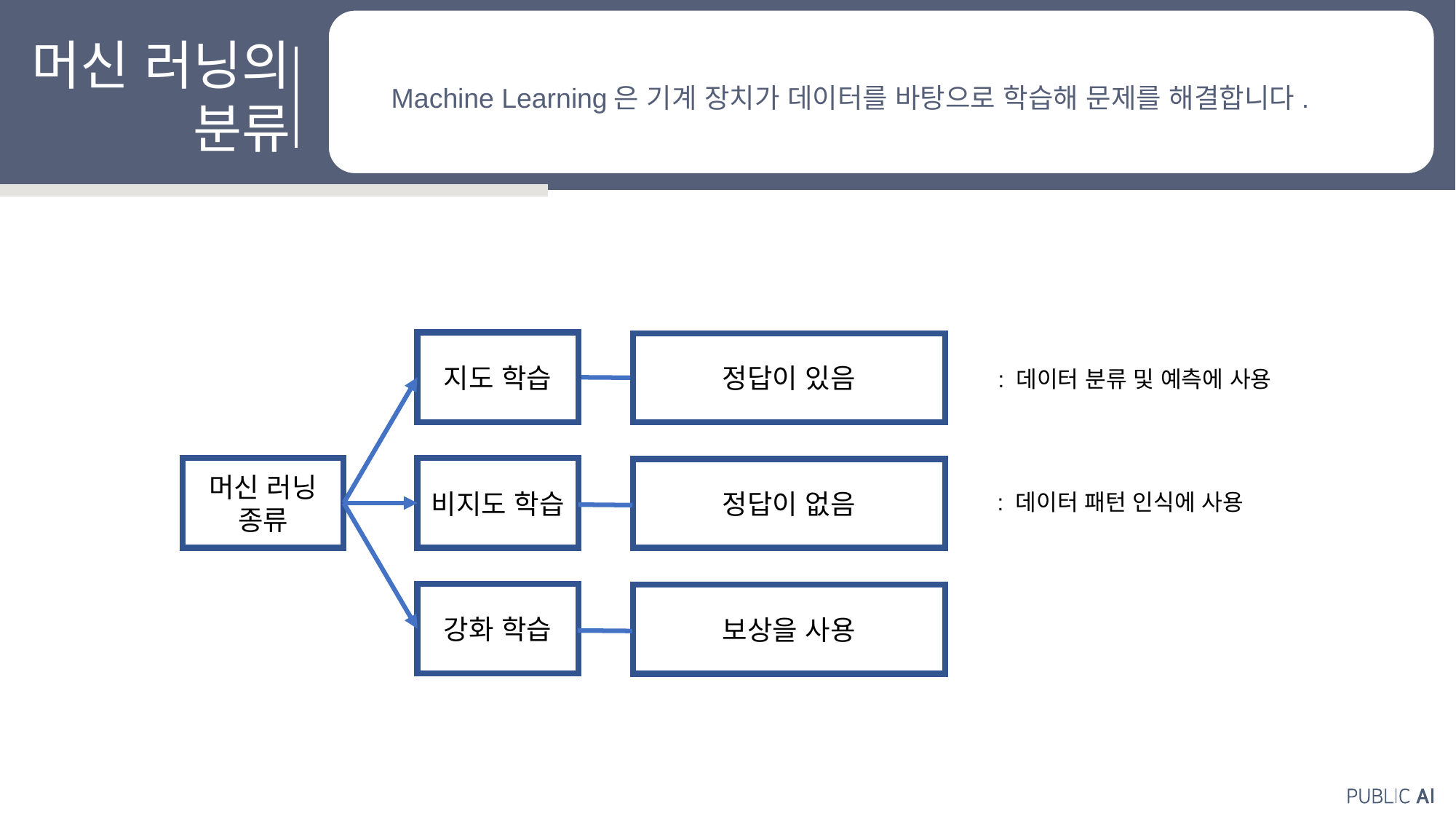

머신 러닝의
분류
Machine Learning은 기계 장치가 데이터를 바탕으로 학습해 문제를 해결합니다.
지도 학습
정답이 있음
머신 러닝
종류
비지도 학습
정답이 없음
강화 학습
보상을 사용
: 데이터 분류 및 예측에 사용
: 데이터 패턴 인식에 사용